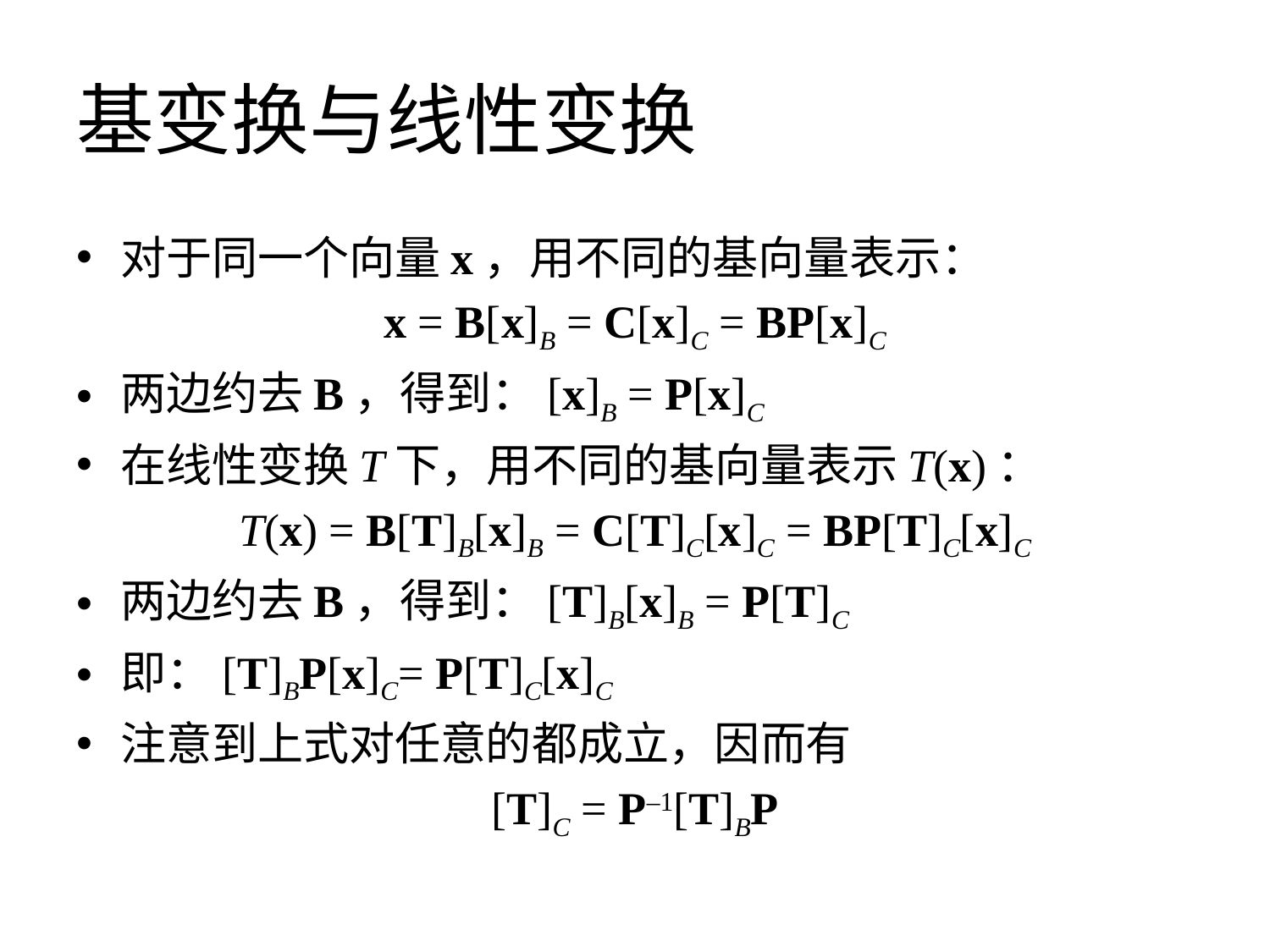

# 基变换与线性变换
对于同一个向量x，用不同的基向量表示：
x = B[x]B = C[x]C = BP[x]C
两边约去B，得到：[x]B = P[x]C
在线性变换T下，用不同的基向量表示T(x)：
T(x) = B[T]B[x]B = C[T]C[x]C = BP[T]C[x]C
两边约去B，得到：[T]B[x]B = P[T]C
即：[T]BP[x]C= P[T]C[x]C
注意到上式对任意的都成立，因而有
[T]C = P–1[T]BP